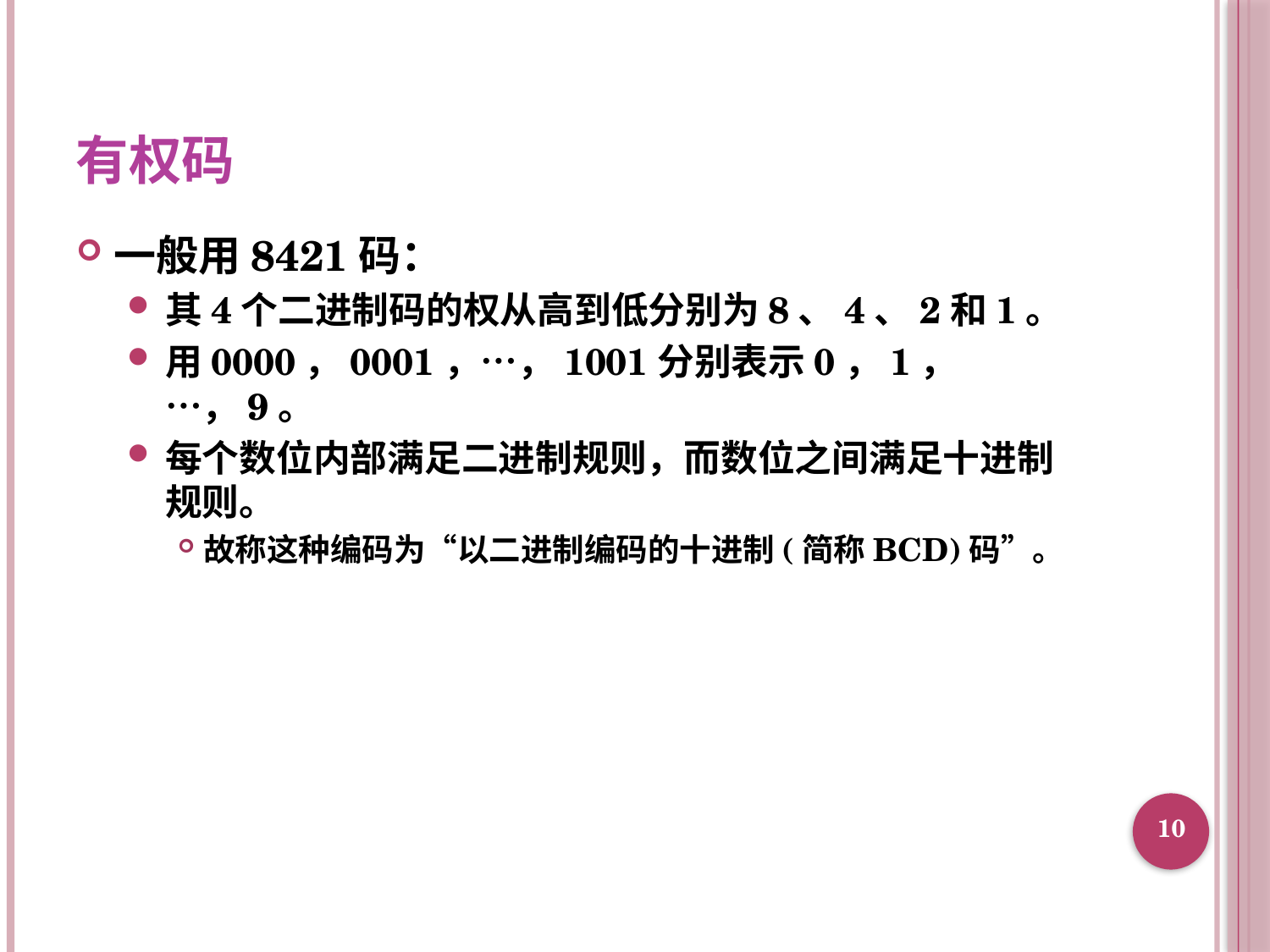

# 有权码
一般用8421码：
其4个二进制码的权从高到低分别为8、4、2和1。
用0000，0001，…，1001分别表示0，1，…，9。
每个数位内部满足二进制规则，而数位之间满足十进制规则。
故称这种编码为“以二进制编码的十进制(简称BCD)码”。

10